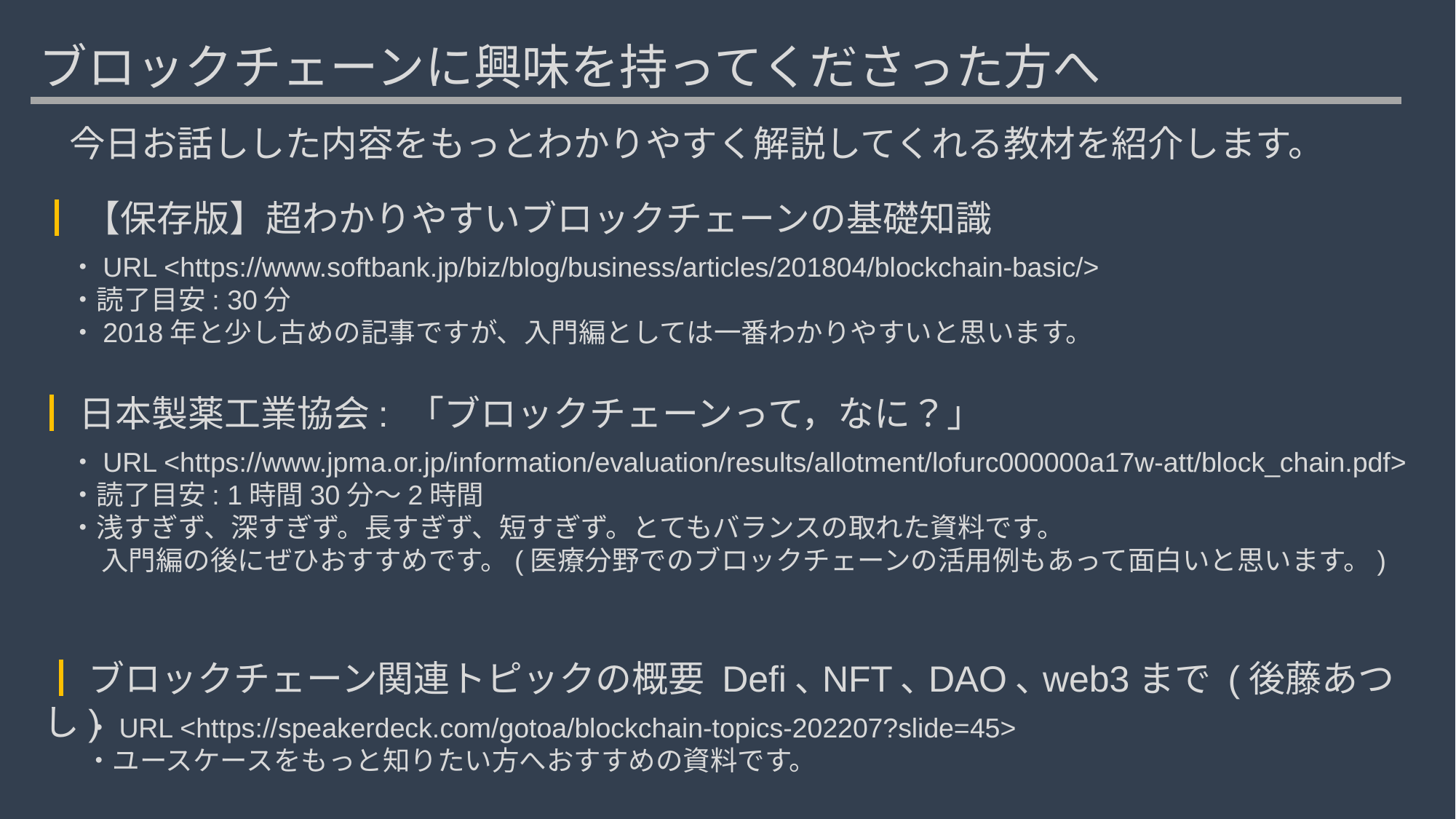

ブロックチェーンに興味を持ってくださった方へ
# 今日お話しした内容をもっとわかりやすく解説してくれる教材を紹介します。
┃【保存版】超わかりやすいブロックチェーンの基礎知識
・URL <https://www.softbank.jp/biz/blog/business/articles/201804/blockchain-basic/>
・読了目安: 30分
・2018年と少し古めの記事ですが、入門編としては一番わかりやすいと思います。
┃日本製薬工業協会: 「ブロックチェーンって，なに？」
・URL <https://www.jpma.or.jp/information/evaluation/results/allotment/lofurc000000a17w-att/block_chain.pdf>
・読了目安: 1時間30分～2時間
・浅すぎず、深すぎず。長すぎず、短すぎず。とてもバランスの取れた資料です。
入門編の後にぜひおすすめです。(医療分野でのブロックチェーンの活用例もあって面白いと思います。)
┃ブロックチェーン関連トピックの概要 Defi､NFT､DAO､web3まで (後藤あつし)
・URL <https://speakerdeck.com/gotoa/blockchain-topics-202207?slide=45>
・ユースケースをもっと知りたい方へおすすめの資料です。